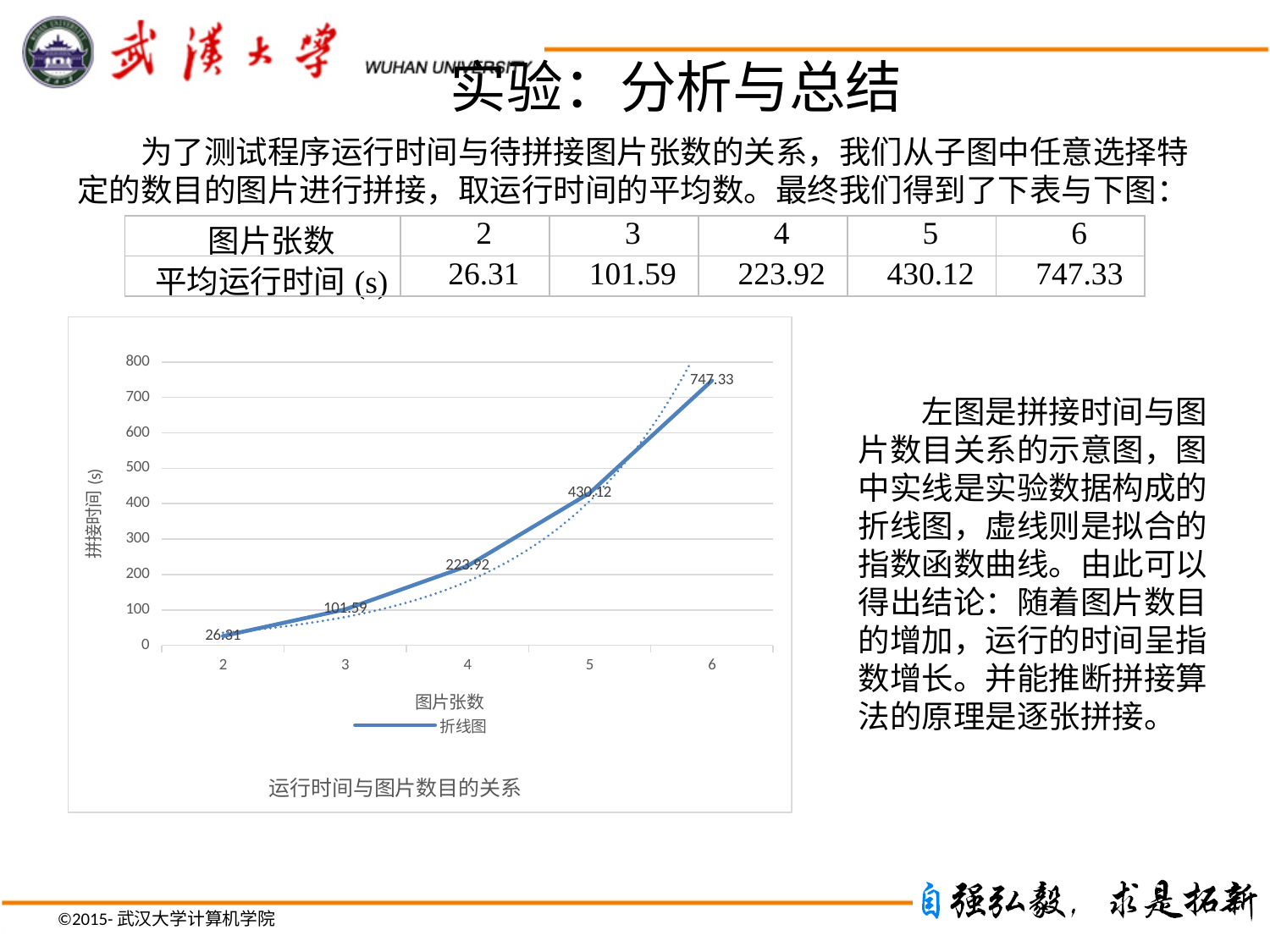

# 实验：分析与总结
为了测试程序运行时间与待拼接图片张数的关系，我们从子图中任意选择特定的数目的图片进行拼接，取运行时间的平均数。最终我们得到了下表与下图：
| 图片张数 | 2 | 3 | 4 | 5 | 6 |
| --- | --- | --- | --- | --- | --- |
| 平均运行时间(s) | 26.31 | 101.59 | 223.92 | 430.12 | 747.33 |

### Chart: 运行时间与图片数目的关系

| Category | 折线图 |
|---|---|
| 2 | 26.310000000000006 |
| 3 | 101.59 |
| 4 | 223.92000000000004 |
| 5 | 430.12 |
| 6 | 747.3299999999998 |
左图是拼接时间与图片数目关系的示意图，图中实线是实验数据构成的折线图，虚线则是拟合的指数函数曲线。由此可以得出结论：随着图片数目的增加，运行的时间呈指数增长。并能推断拼接算法的原理是逐张拼接。